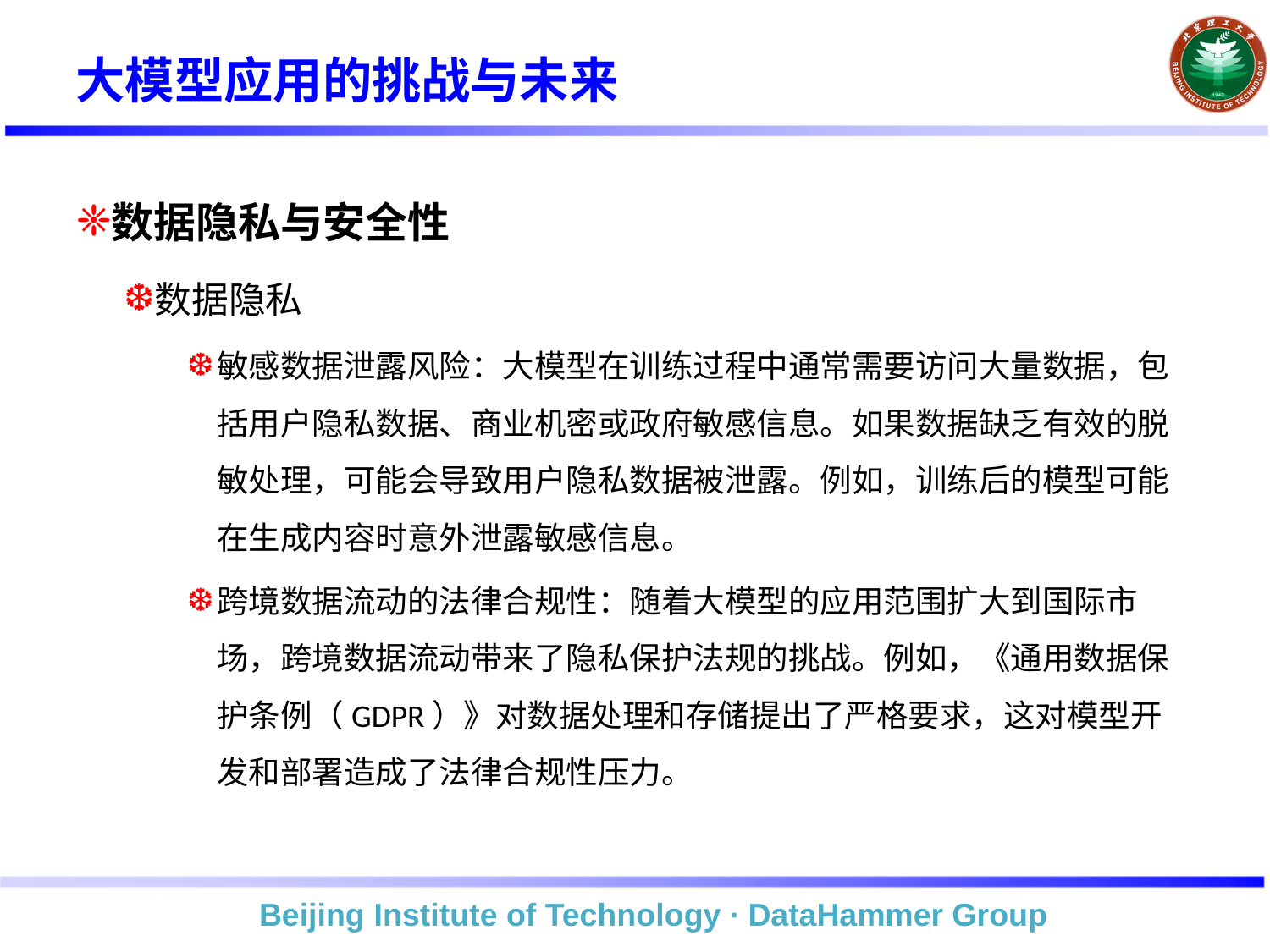

# 大模型应用的挑战与未来
数据隐私与安全性
数据隐私
敏感数据泄露风险：大模型在训练过程中通常需要访问大量数据，包括用户隐私数据、商业机密或政府敏感信息。如果数据缺乏有效的脱敏处理，可能会导致用户隐私数据被泄露。例如，训练后的模型可能在生成内容时意外泄露敏感信息。
跨境数据流动的法律合规性：随着大模型的应用范围扩大到国际市场，跨境数据流动带来了隐私保护法规的挑战。例如，《通用数据保护条例（GDPR）》对数据处理和存储提出了严格要求，这对模型开发和部署造成了法律合规性压力。